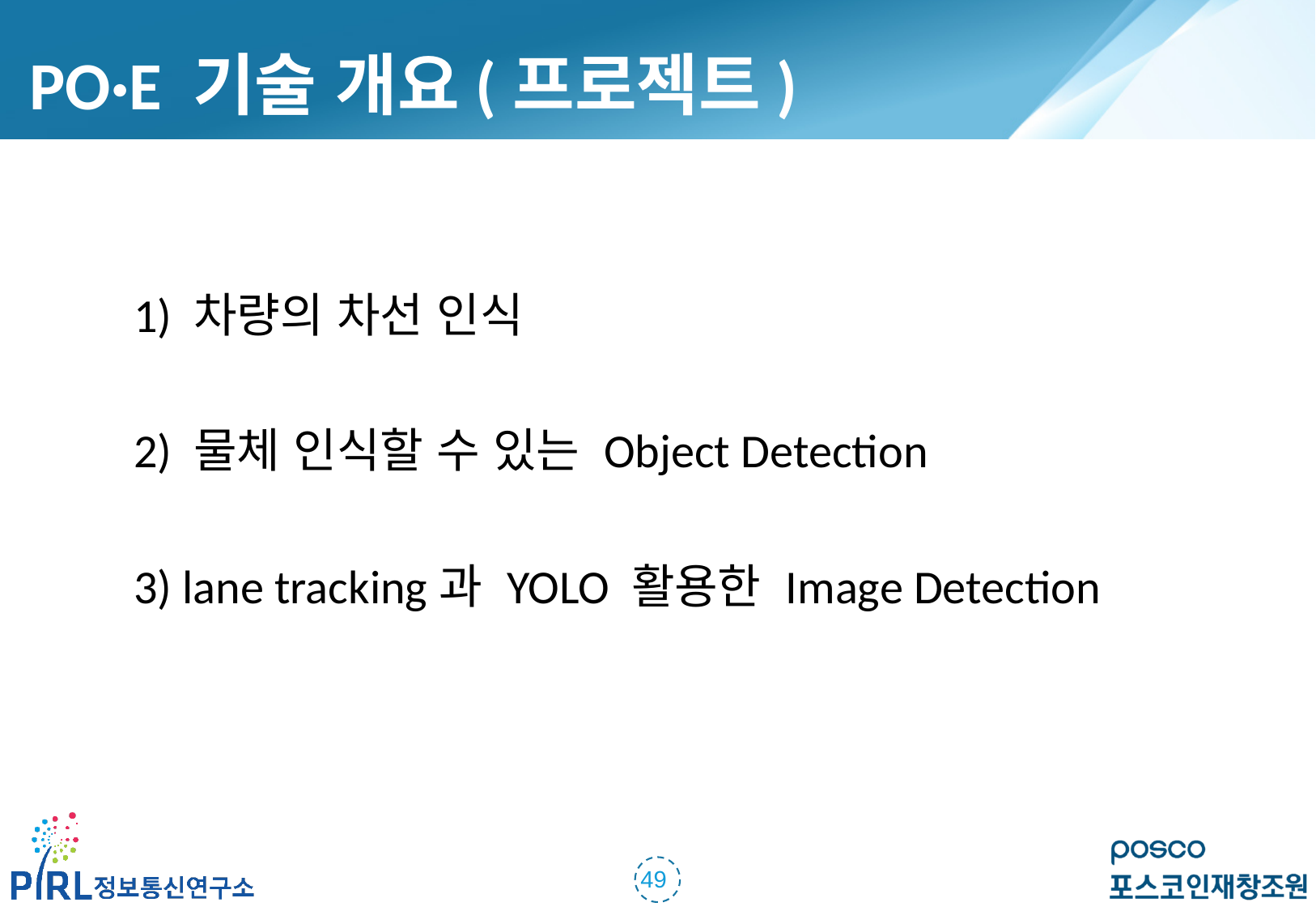

PO·E 기술 개요(프로젝트)
1) 차량의 차선 인식

2) 물체 인식할 수 있는 Object Detection

3) lane tracking과 YOLO 활용한 Image Detection